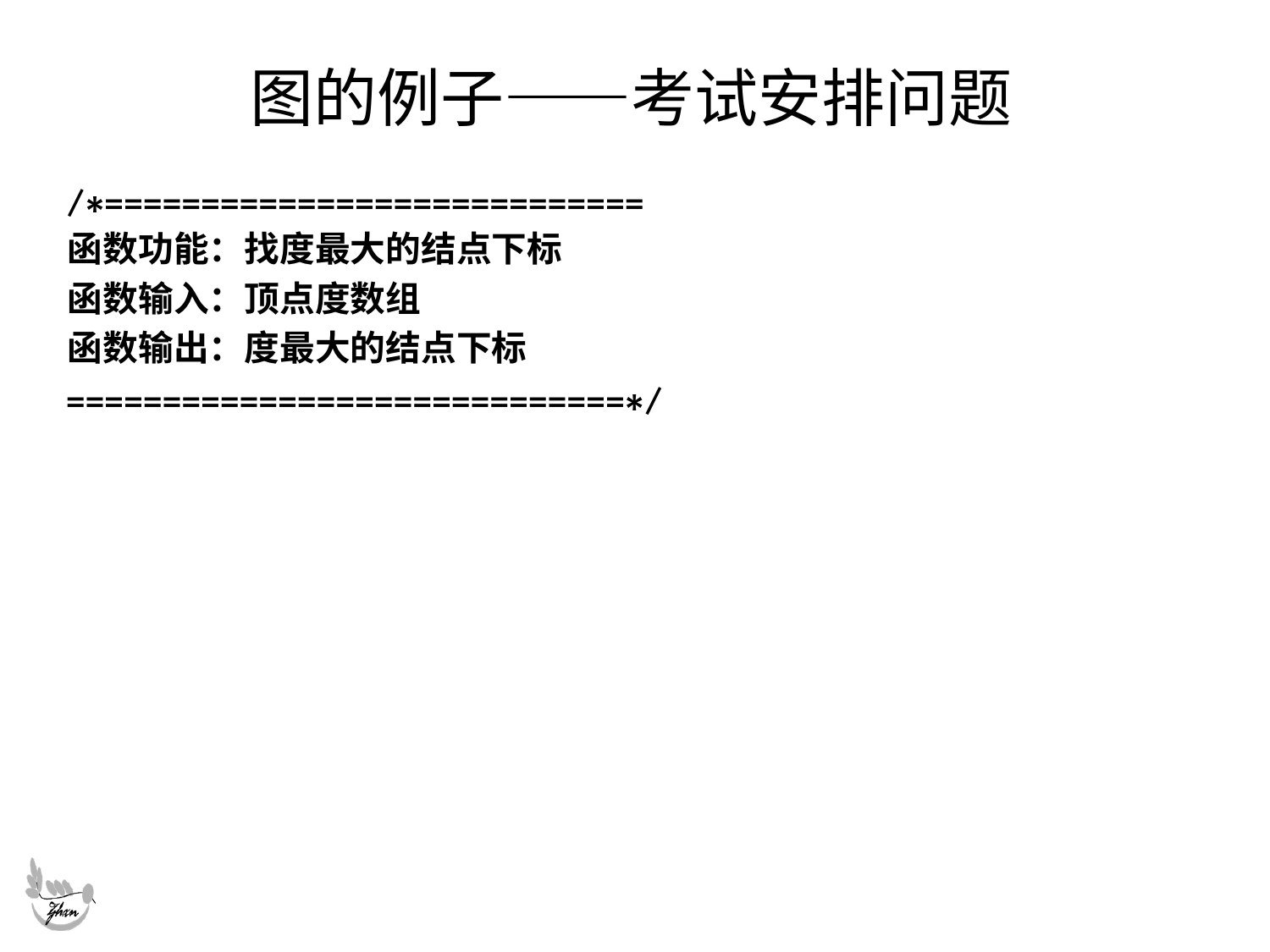

# 图的例子——考试安排问题
/*============================
函数功能：找度最大的结点下标
函数输入：顶点度数组
函数输出：度最大的结点下标
=============================*/

65